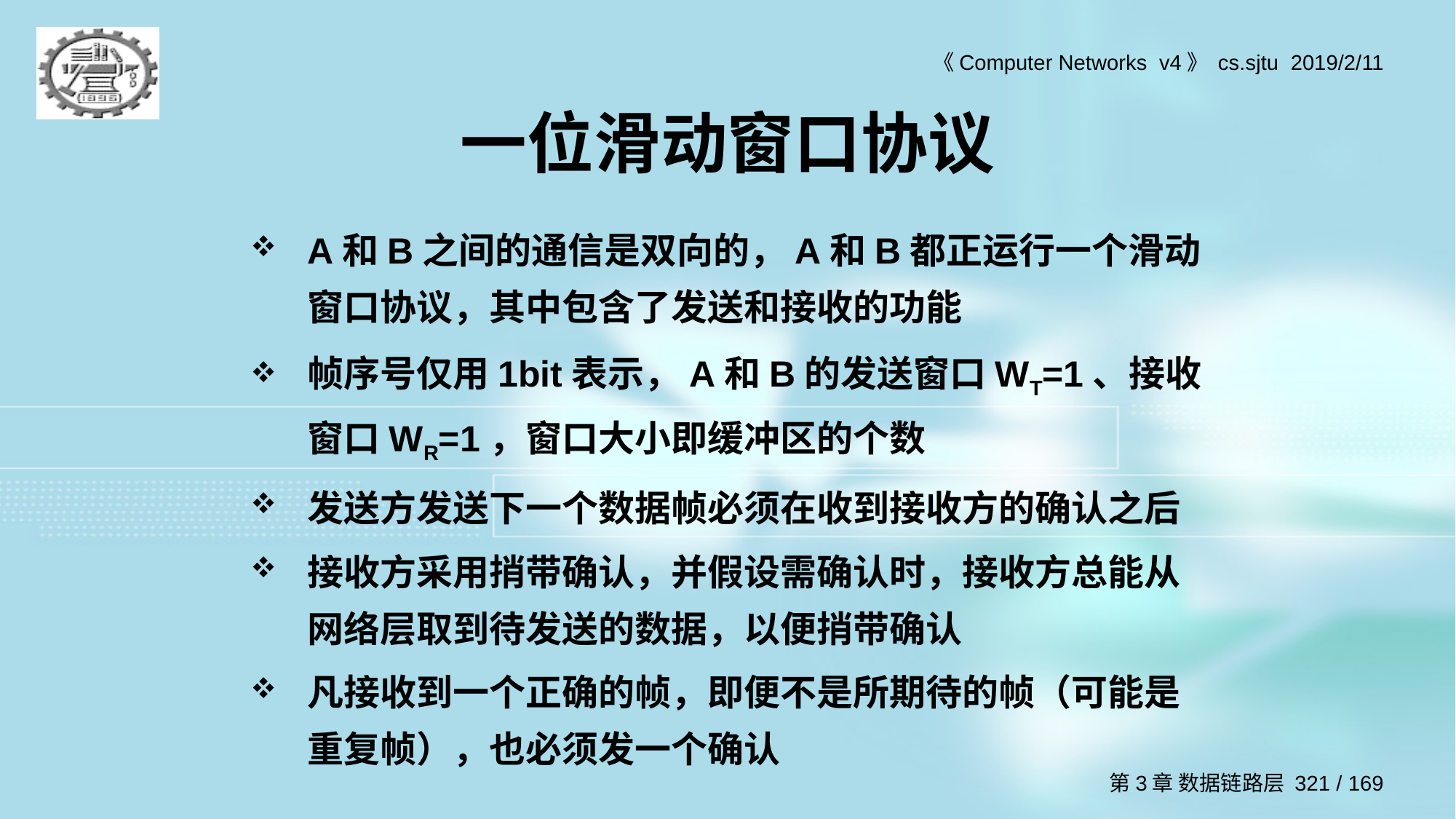

# 一位滑动窗口协议
A和B之间的通信是双向的，A和B都正运行一个滑动窗口协议，其中包含了发送和接收的功能
帧序号仅用1bit表示，A和B的发送窗口WT=1、接收窗口WR=1，窗口大小即缓冲区的个数
发送方发送下一个数据帧必须在收到接收方的确认之后
接收方采用捎带确认，并假设需确认时，接收方总能从网络层取到待发送的数据，以便捎带确认
凡接收到一个正确的帧，即便不是所期待的帧（可能是重复帧），也必须发一个确认